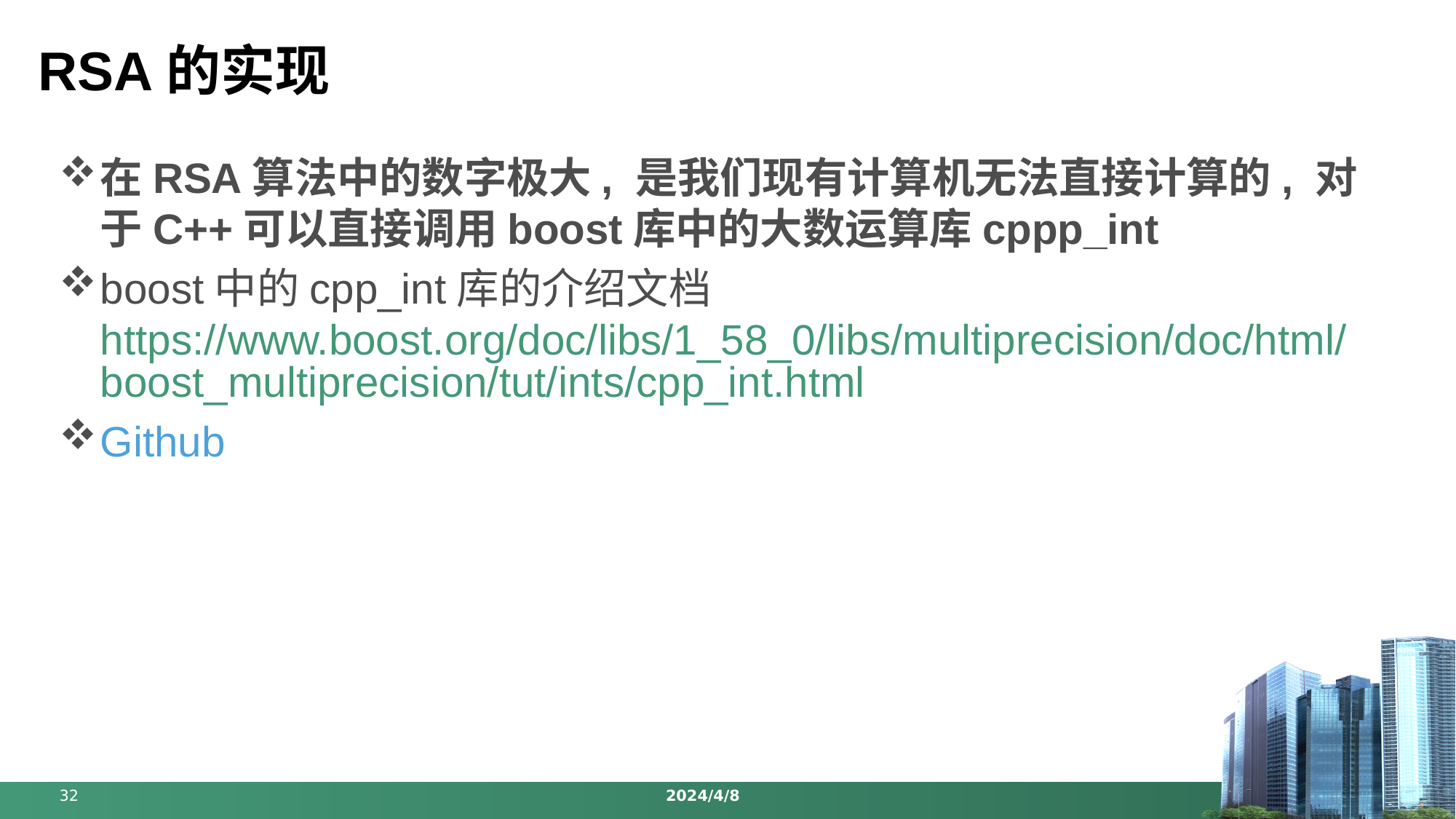

# RSA的实现
在RSA算法中的数字极大, 是我们现有计算机无法直接计算的, 对于C++可以直接调用boost库中的大数运算库cppp_int
boost中的cpp_int库的介绍文档
https://www.boost.org/doc/libs/1_58_0/libs/multiprecision/doc/html/boost_multiprecision/tut/ints/cpp_int.html
Github
32
2024/4/8